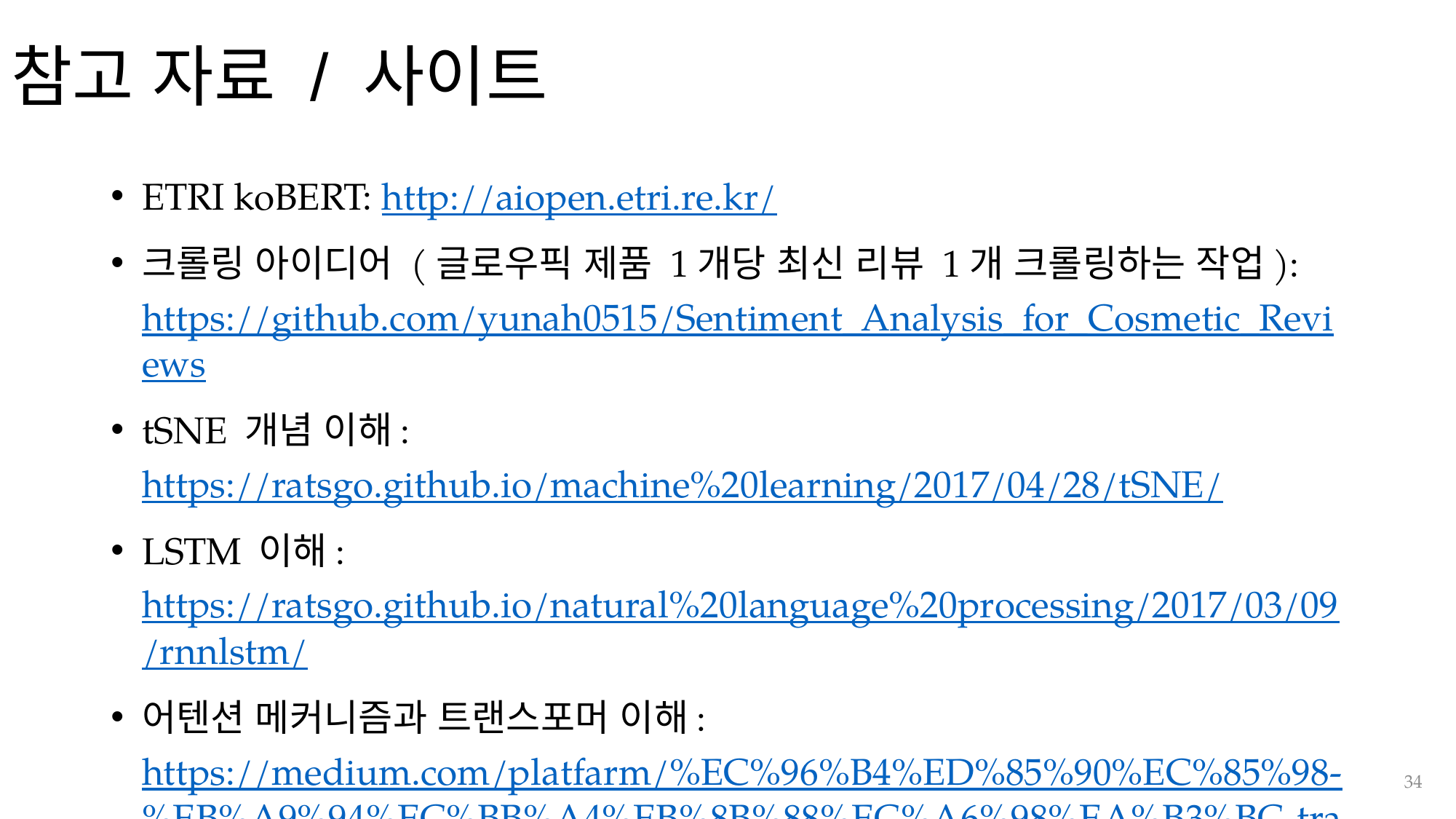

# 참고 자료 / 사이트
ETRI koBERT: http://aiopen.etri.re.kr/
크롤링 아이디어 (글로우픽 제품 1개당 최신 리뷰 1개 크롤링하는 작업): https://github.com/yunah0515/Sentiment_Analysis_for_Cosmetic_Reviews
tSNE 개념 이해: https://ratsgo.github.io/machine%20learning/2017/04/28/tSNE/
LSTM 이해: https://ratsgo.github.io/natural%20language%20processing/2017/03/09/rnnlstm/
어텐션 메커니즘과 트랜스포머 이해: https://medium.com/platfarm/%EC%96%B4%ED%85%90%EC%85%98-%EB%A9%94%EC%BB%A4%EB%8B%88%EC%A6%98%EA%B3%BC-transfomer-self-attention-842498fd3225
BERT 논문: https://arxiv.org/abs/1810.04805
34